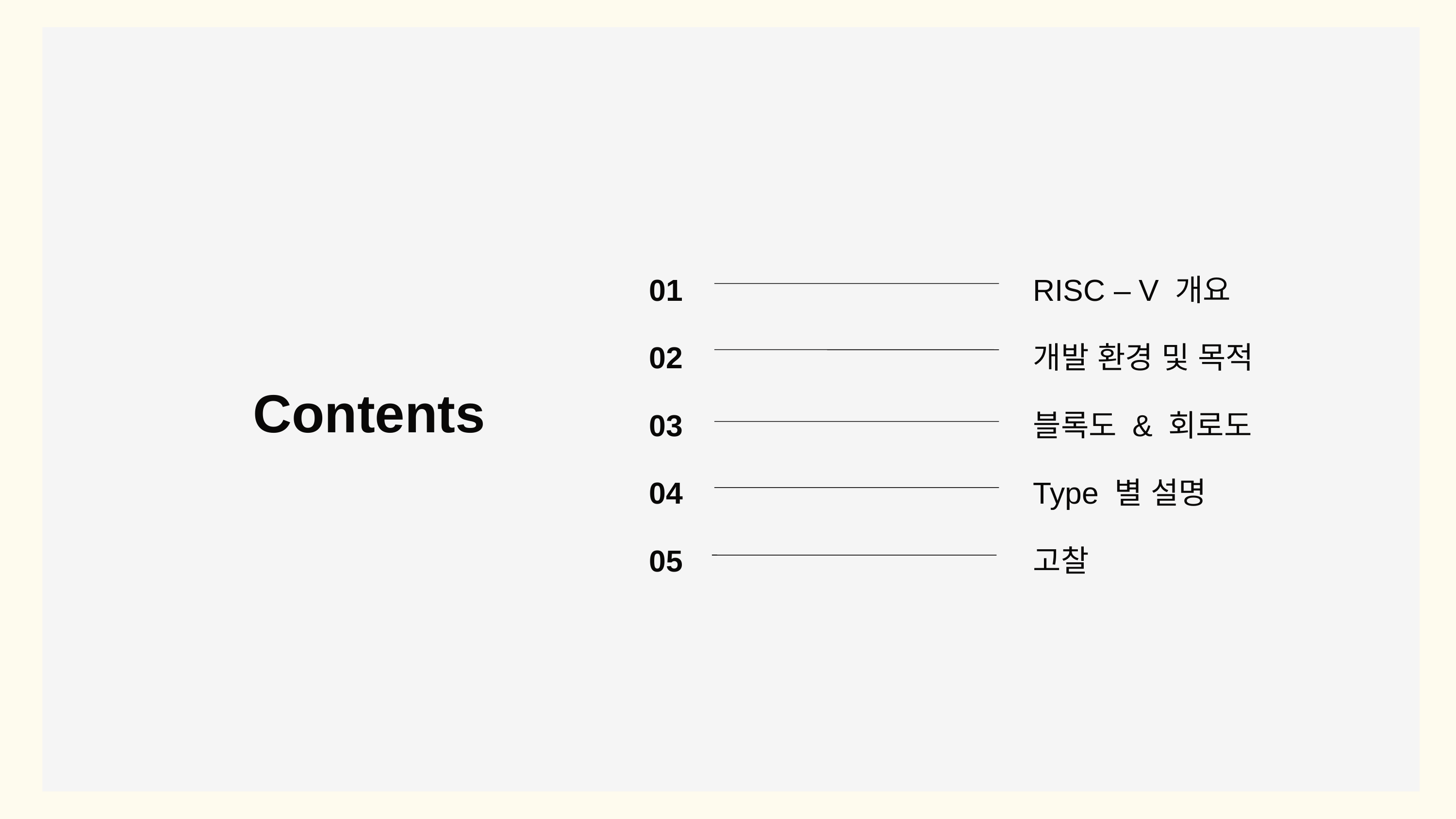

01
02
03
04
05

RISC – V 개요
개발 환경 및 목적
블록도 & 회로도
Type 별 설명
고찰

Contents